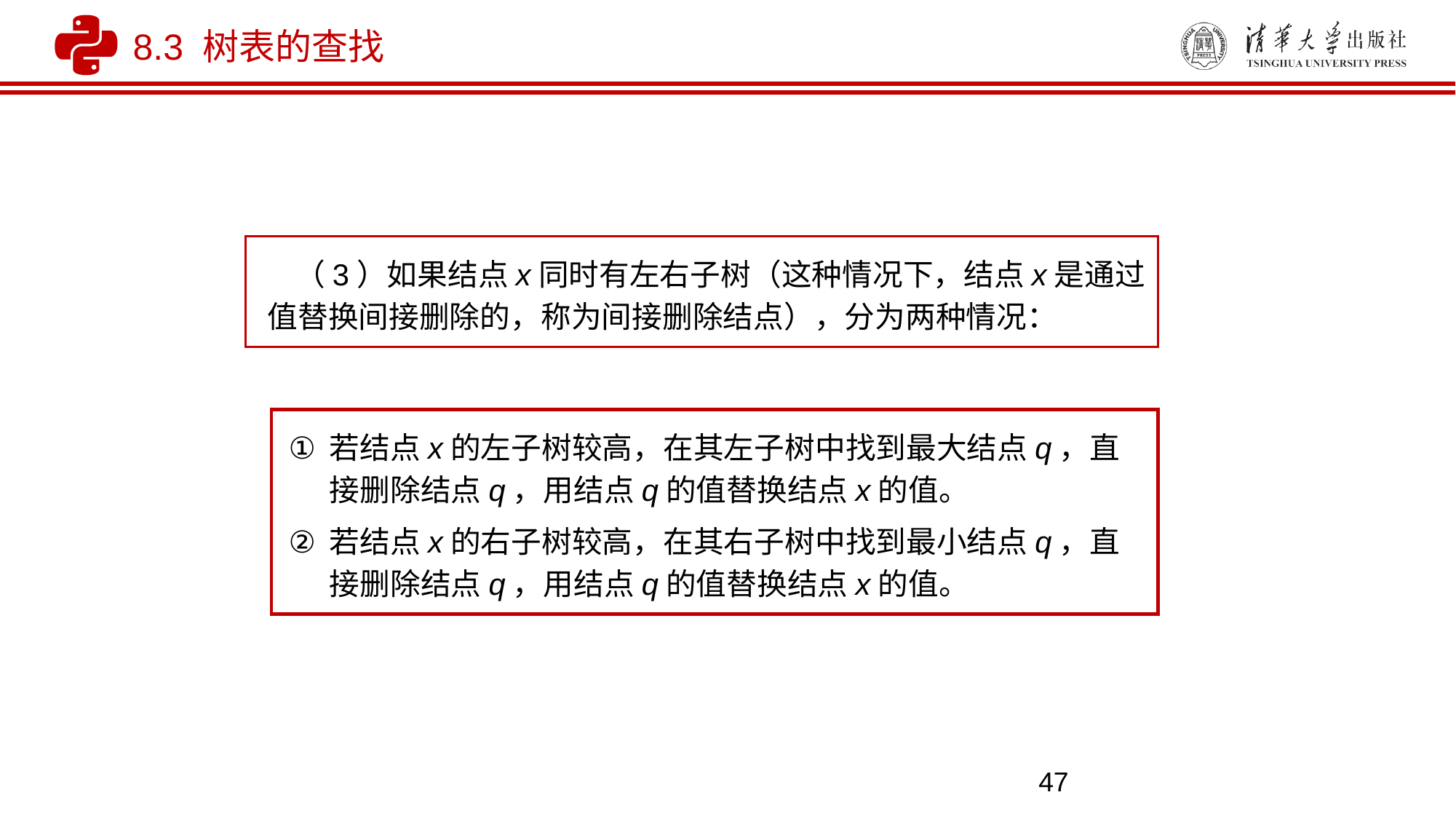

8.3 树表的查找
   （3）如果结点x同时有左右子树（这种情况下，结点x是通过值替换间接删除的，称为间接删除结点），分为两种情况：
若结点x的左子树较高，在其左子树中找到最大结点q，直接删除结点q，用结点q的值替换结点x的值。
若结点x的右子树较高，在其右子树中找到最小结点q，直接删除结点q，用结点q的值替换结点x的值。
47